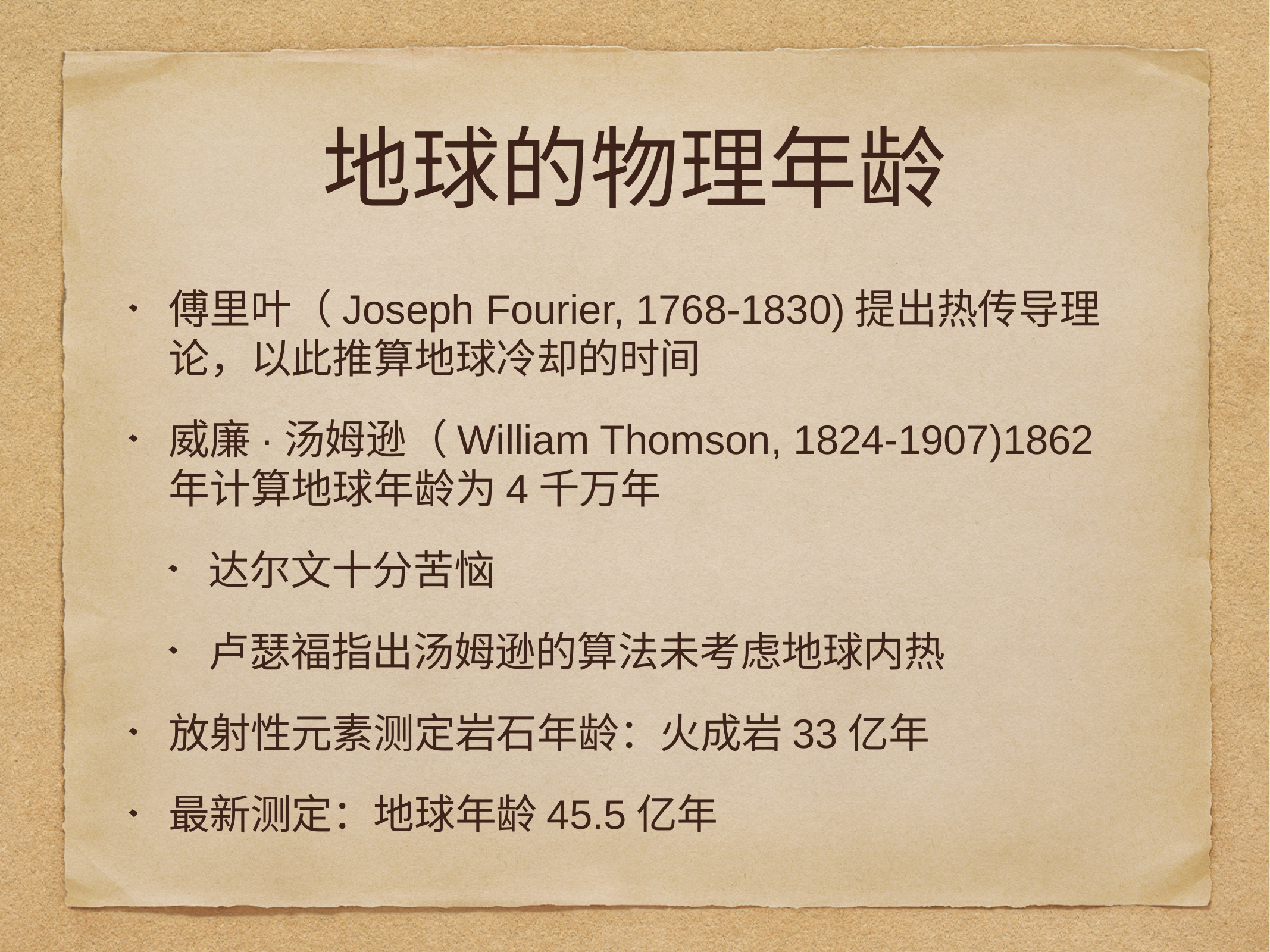

# 地球的物理年龄
傅里叶（Joseph Fourier, 1768-1830)提出热传导理论，以此推算地球冷却的时间
威廉·汤姆逊（William Thomson, 1824-1907)1862年计算地球年龄为4千万年
达尔文十分苦恼
卢瑟福指出汤姆逊的算法未考虑地球内热
放射性元素测定岩石年龄：火成岩33亿年
最新测定：地球年龄45.5亿年